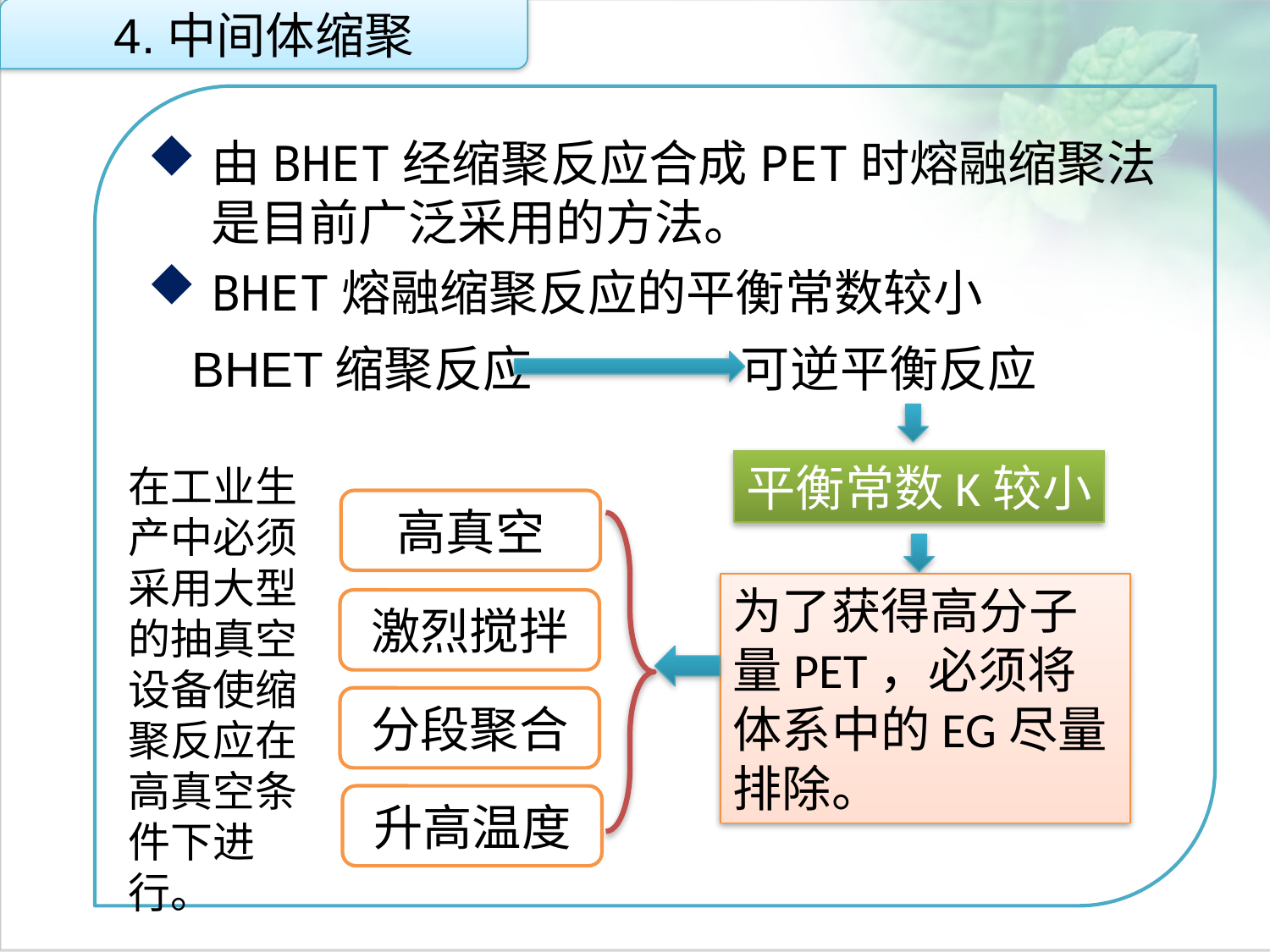

4.中间体缩聚
由BHET经缩聚反应合成PET时熔融缩聚法是目前广泛采用的方法。
BHET熔融缩聚反应的平衡常数较小
点击添加文本
BHET缩聚反应                   可逆平衡反应

点击添加文本
平衡常数K较小
在工业生产中必须采用大型的抽真空设备使缩聚反应在高真空条件下进行。
高真空

为了获得高分子量PET，必须将体系中的EG尽量排除。
点击添加文本
激烈搅拌

分段聚合
点击添加文本
升高温度